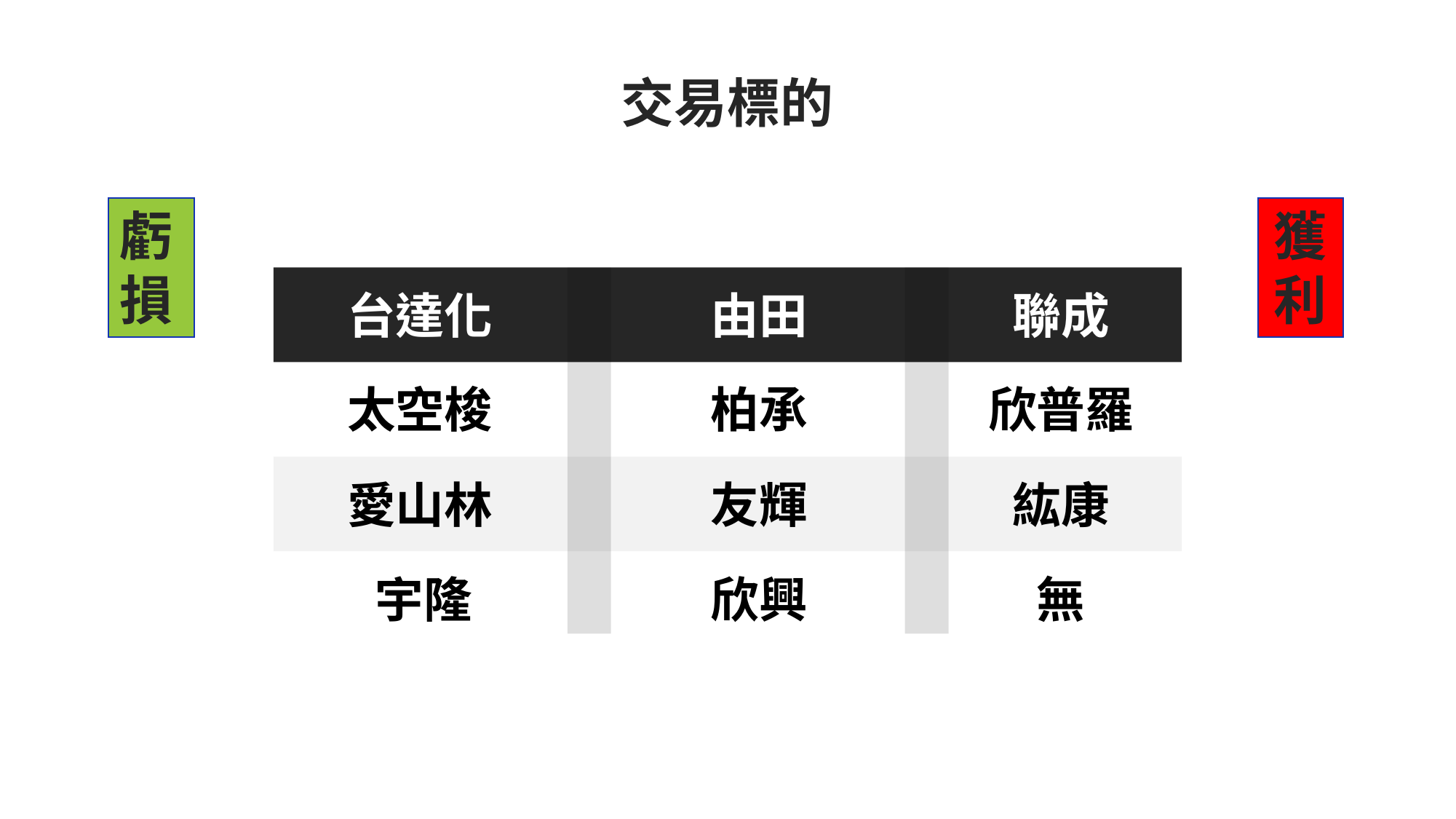

交易標的

虧
損

獲
利

台達化
由田
聯成
欣普羅
太空梭
柏承

紘康
愛山林
友輝
宇隆
欣興
無